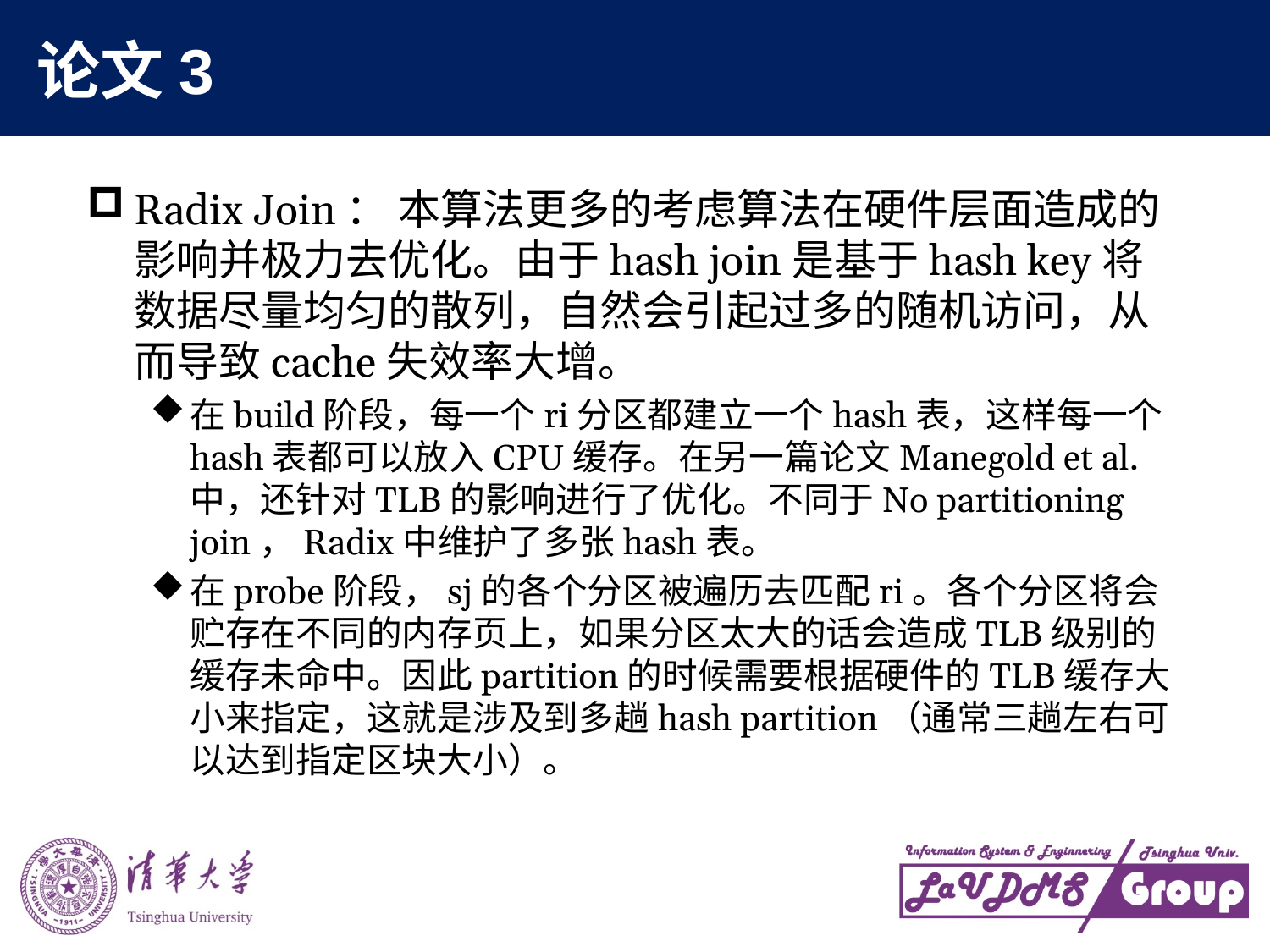

# 论文3
Radix Join： 本算法更多的考虑算法在硬件层面造成的影响并极力去优化。由于hash join是基于hash key将数据尽量均匀的散列，自然会引起过多的随机访问，从而导致cache失效率大增。
在build阶段，每一个ri分区都建立一个hash表，这样每一个hash表都可以放入CPU缓存。在另一篇论文Manegold et al. 中，还针对TLB的影响进行了优化。不同于No partitioning join，Radix中维护了多张hash表。
在probe阶段，sj的各个分区被遍历去匹配ri。各个分区将会贮存在不同的内存页上，如果分区太大的话会造成TLB级别的缓存未命中。因此partition的时候需要根据硬件的TLB缓存大小来指定，这就是涉及到多趟hash partition（通常三趟左右可以达到指定区块大小）。